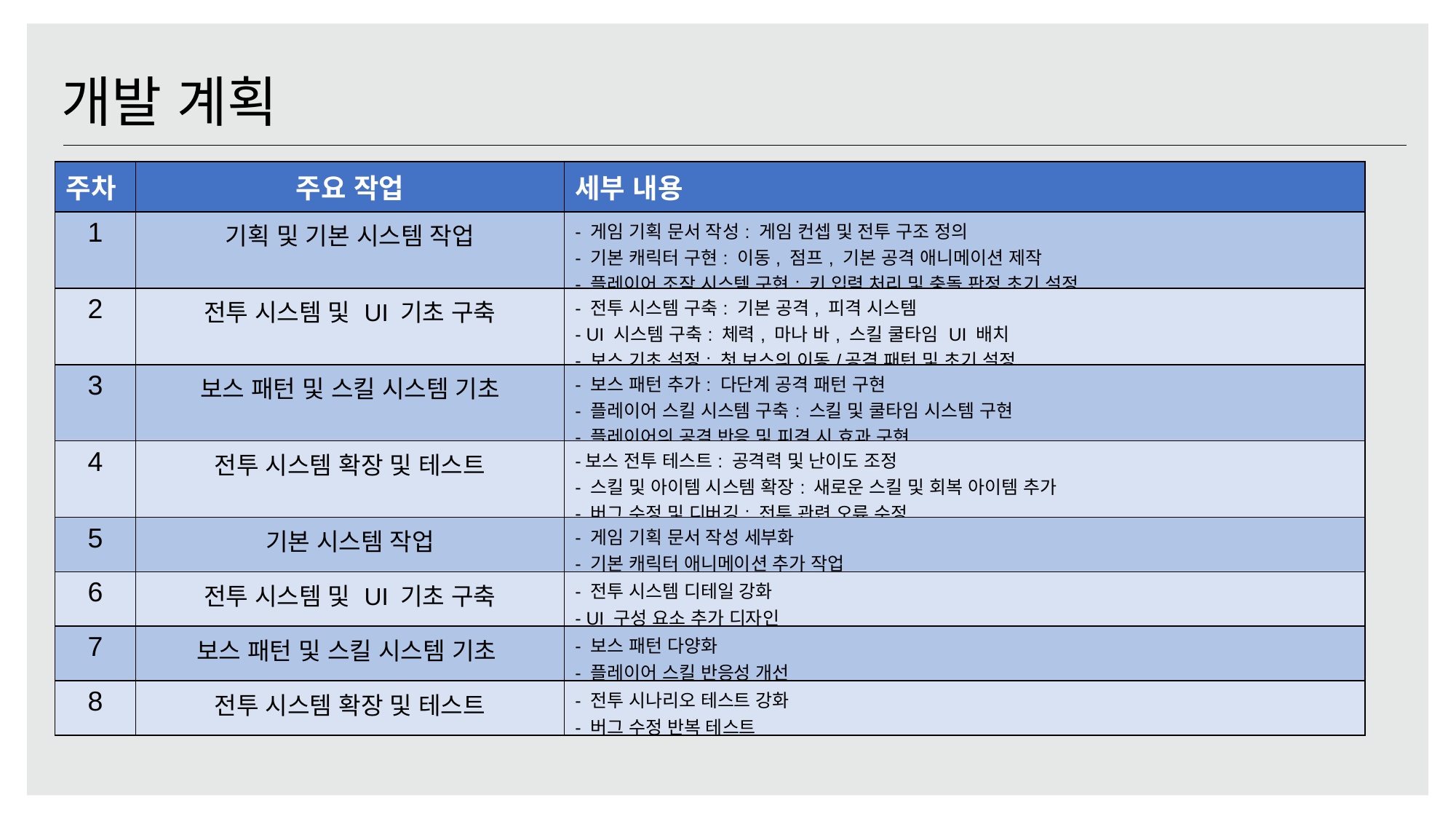

개발 계획
| 주차 | 주요 작업 | 세부 내용 |
| --- | --- | --- |
| 1 | 기획 및 기본 시스템 작업 | - 게임 기획 문서 작성: 게임 컨셉 및 전투 구조 정의 - 기본 캐릭터 구현: 이동, 점프, 기본 공격 애니메이션 제작 - 플레이어 조작 시스템 구현: 키 입력 처리 및 충돌 판정 초기 설정 |
| 2 | 전투 시스템 및 UI 기초 구축 | - 전투 시스템 구축: 기본 공격, 피격 시스템 - UI 시스템 구축: 체력, 마나 바, 스킬 쿨타임 UI 배치 - 보스 기초 설정: 첫 보스의 이동/공격 패턴 및 초기 설정 |
| 3 | 보스 패턴 및 스킬 시스템 기초 | - 보스 패턴 추가: 다단계 공격 패턴 구현 - 플레이어 스킬 시스템 구축: 스킬 및 쿨타임 시스템 구현 - 플레이어의 공격 반응 및 피격 시 효과 구현 |
| 4 | 전투 시스템 확장 및 테스트 | -보스 전투 테스트: 공격력 및 난이도 조정 - 스킬 및 아이템 시스템 확장: 새로운 스킬 및 회복 아이템 추가 - 버그 수정 및 디버깅: 전투 관련 오류 수정 |
| 5 | 기본 시스템 작업 | - 게임 기획 문서 작성 세부화 - 기본 캐릭터 애니메이션 추가 작업 |
| 6 | 전투 시스템 및 UI 기초 구축 | - 전투 시스템 디테일 강화 - UI 구성 요소 추가 디자인 |
| 7 | 보스 패턴 및 스킬 시스템 기초 | - 보스 패턴 다양화 - 플레이어 스킬 반응성 개선 |
| 8 | 전투 시스템 확장 및 테스트 | - 전투 시나리오 테스트 강화 - 버그 수정 반복 테스트 |
플레이어가 기본 공격과 스킬을 사용해 보스와 싸우며 스킬을 강화하고